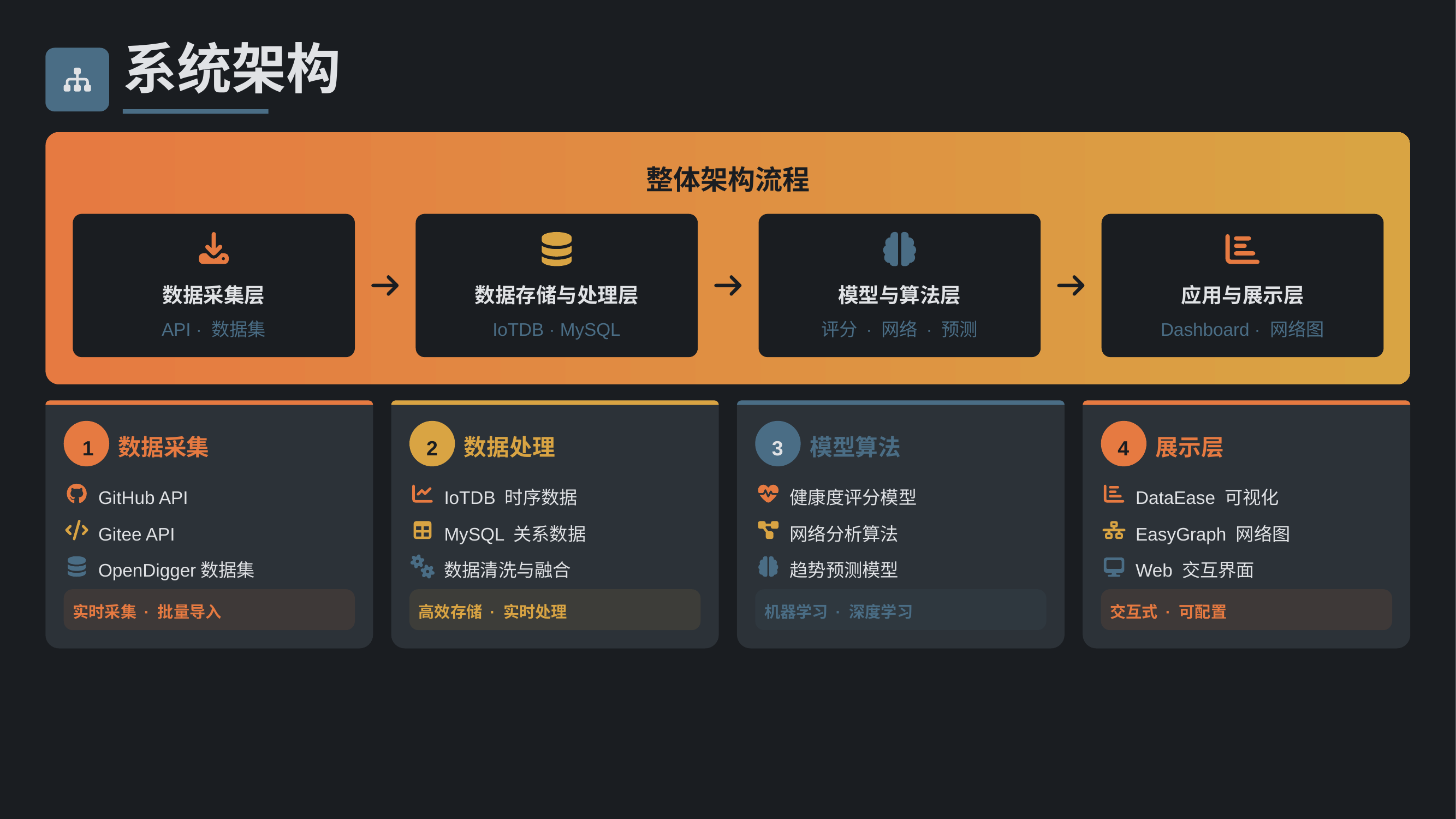

系统架构

整体架构流程

数据采集层
数据存储与处理层
模型与算法层
应用与展示层
API · 数据集
IoTDB · MySQL
评分 · 网络 · 预测
Dashboard · 网络图

1
数据采集
2
数据处理
3
模型算法
4
展示层
GitHub API
IoTDB 时序数据
健康度评分模型
DataEase 可视化

Gitee API
MySQL 关系数据
网络分析算法
EasyGraph 网络图

OpenDigger数据集
数据清洗与融合
趋势预测模型
Web 交互界面

实时采集 · 批量导入
高效存储 · 实时处理
机器学习 · 深度学习
交互式 · 可配置